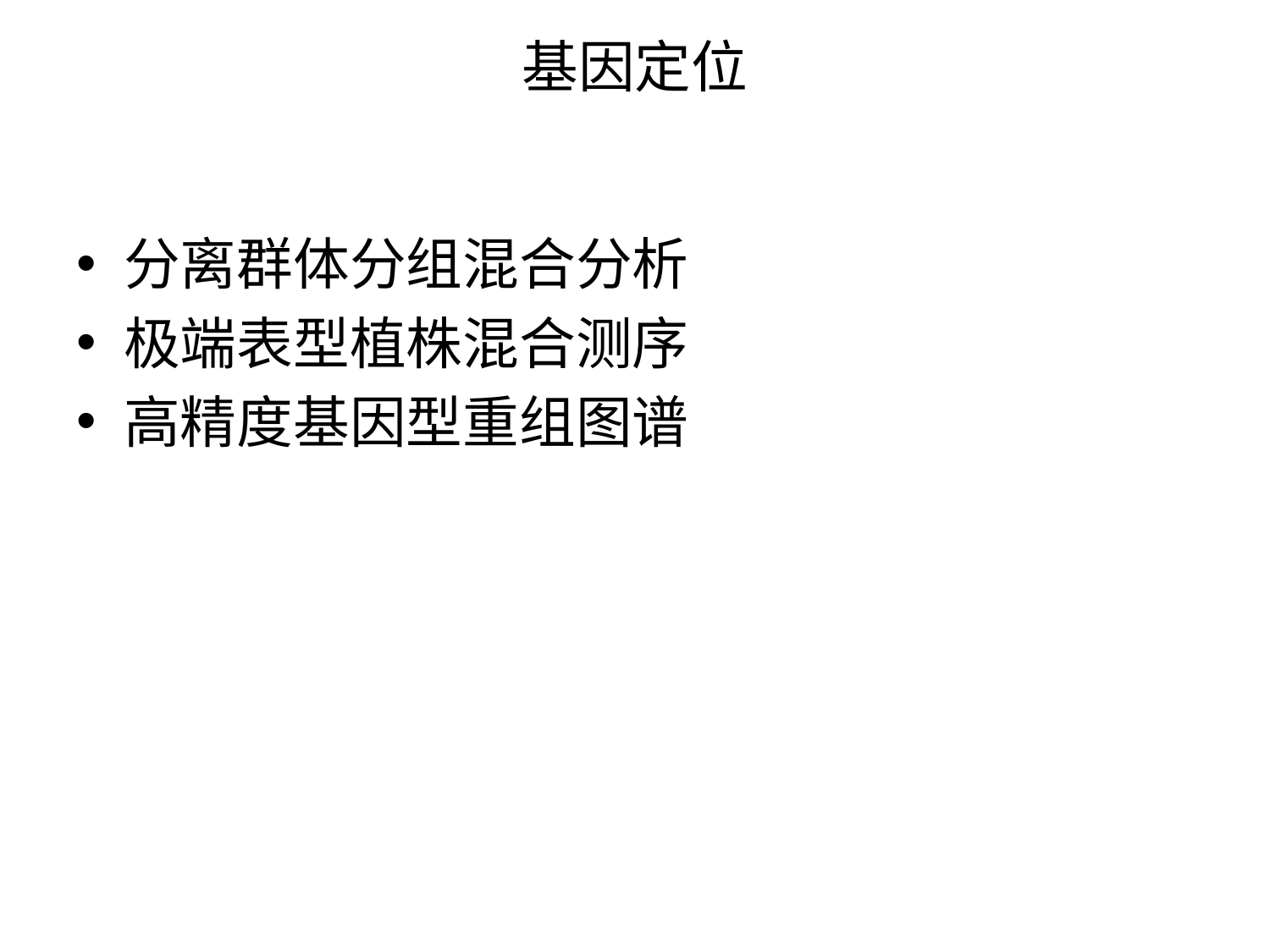

# 基因定位
分离群体分组混合分析
极端表型植株混合测序
高精度基因型重组图谱